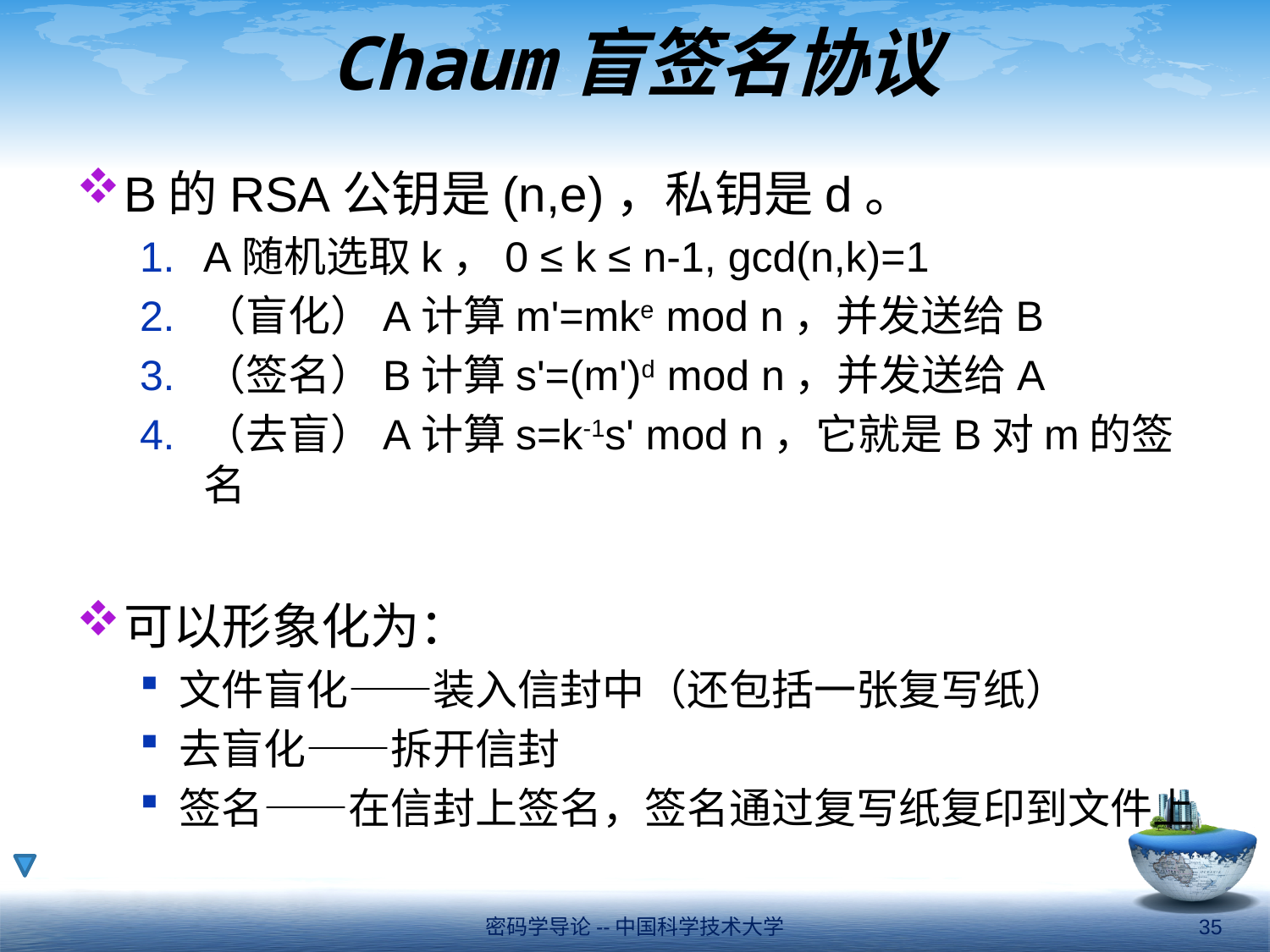

# Chaum盲签名协议
B的RSA公钥是(n,e)，私钥是d。
A随机选取k，0 ≤ k ≤ n-1, gcd(n,k)=1
（盲化）A计算m'=mke mod n，并发送给B
（签名）B计算s'=(m')d mod n，并发送给A
（去盲）A计算s=k-1s' mod n，它就是B对m的签名

可以形象化为：
文件盲化——装入信封中（还包括一张复写纸）
去盲化——拆开信封
签名——在信封上签名，签名通过复写纸复印到文件上

密码学导论--中国科学技术大学
35